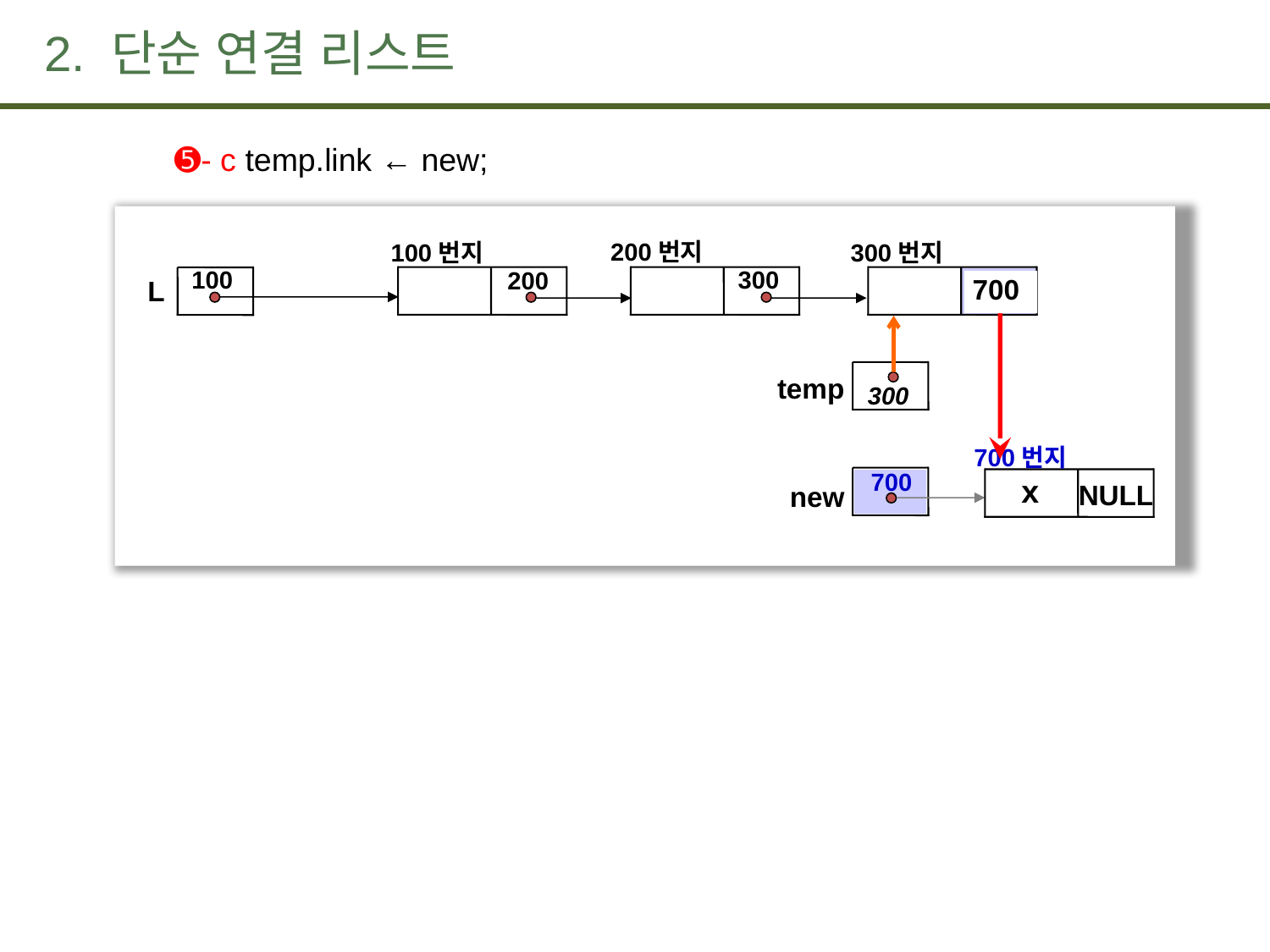

# 2. 단순 연결 리스트
  ➎- c temp.link ← new;

200번지

300

300번지

100번지

200

700

100

L

 700

temp

300

700번지
x

NULL

new

700